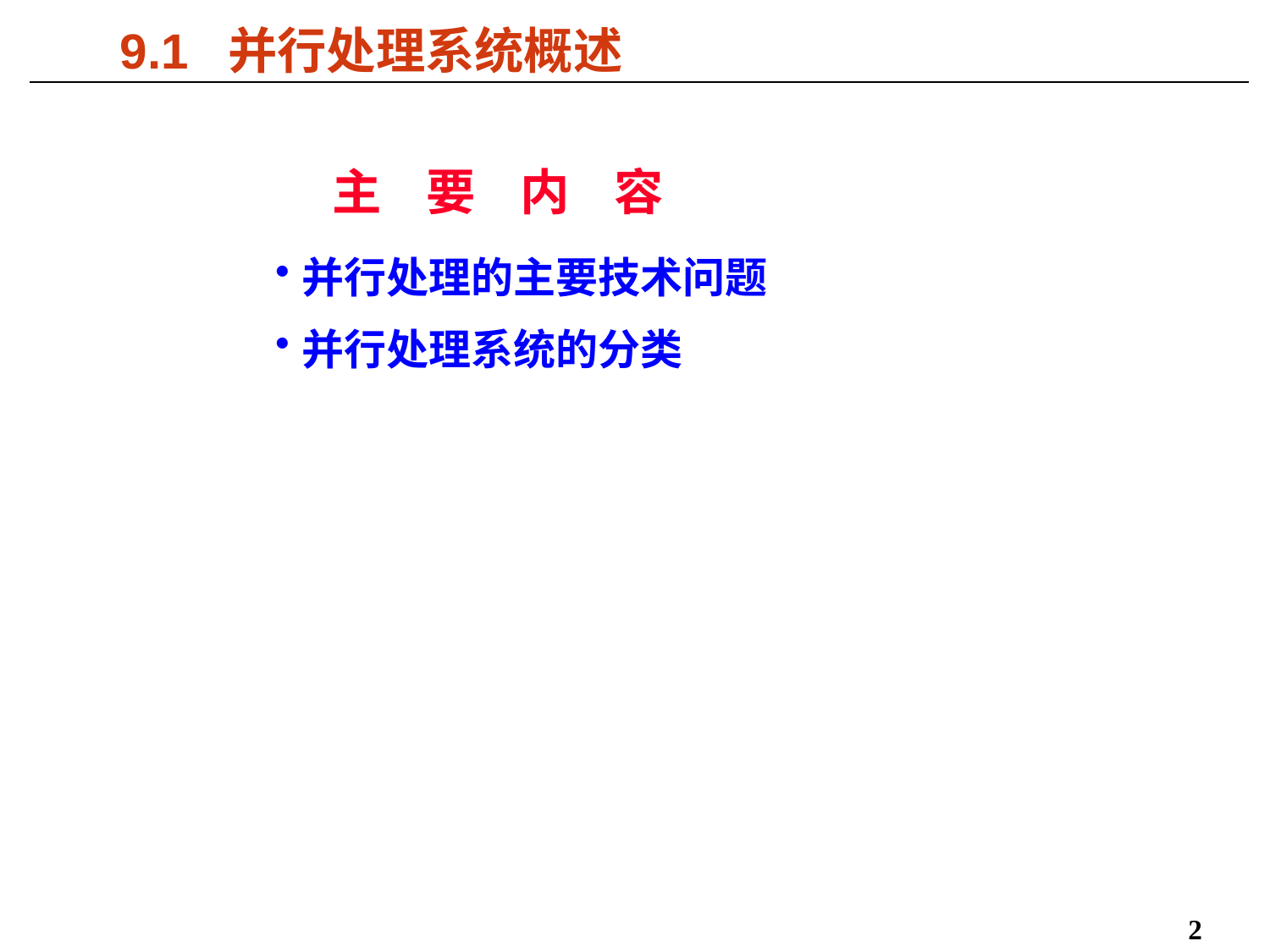

# 9.1  并行处理系统概述
主    要    内    容
并行处理的主要技术问题
并行处理系统的分类